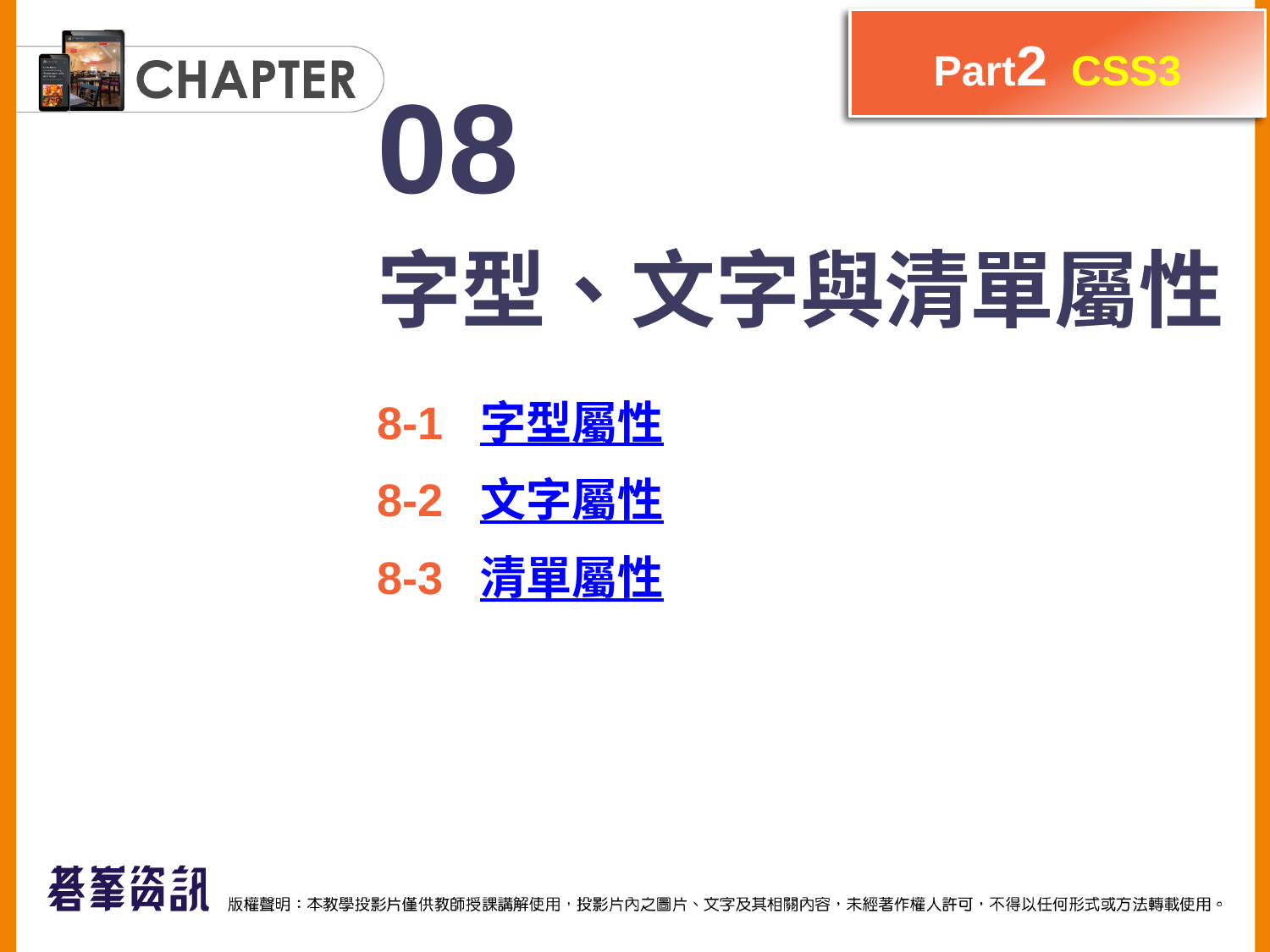

Part2  CSS3
08
字型、文字與清單屬性
8-1  字型屬性
8-2  文字屬性
8-3  清單屬性